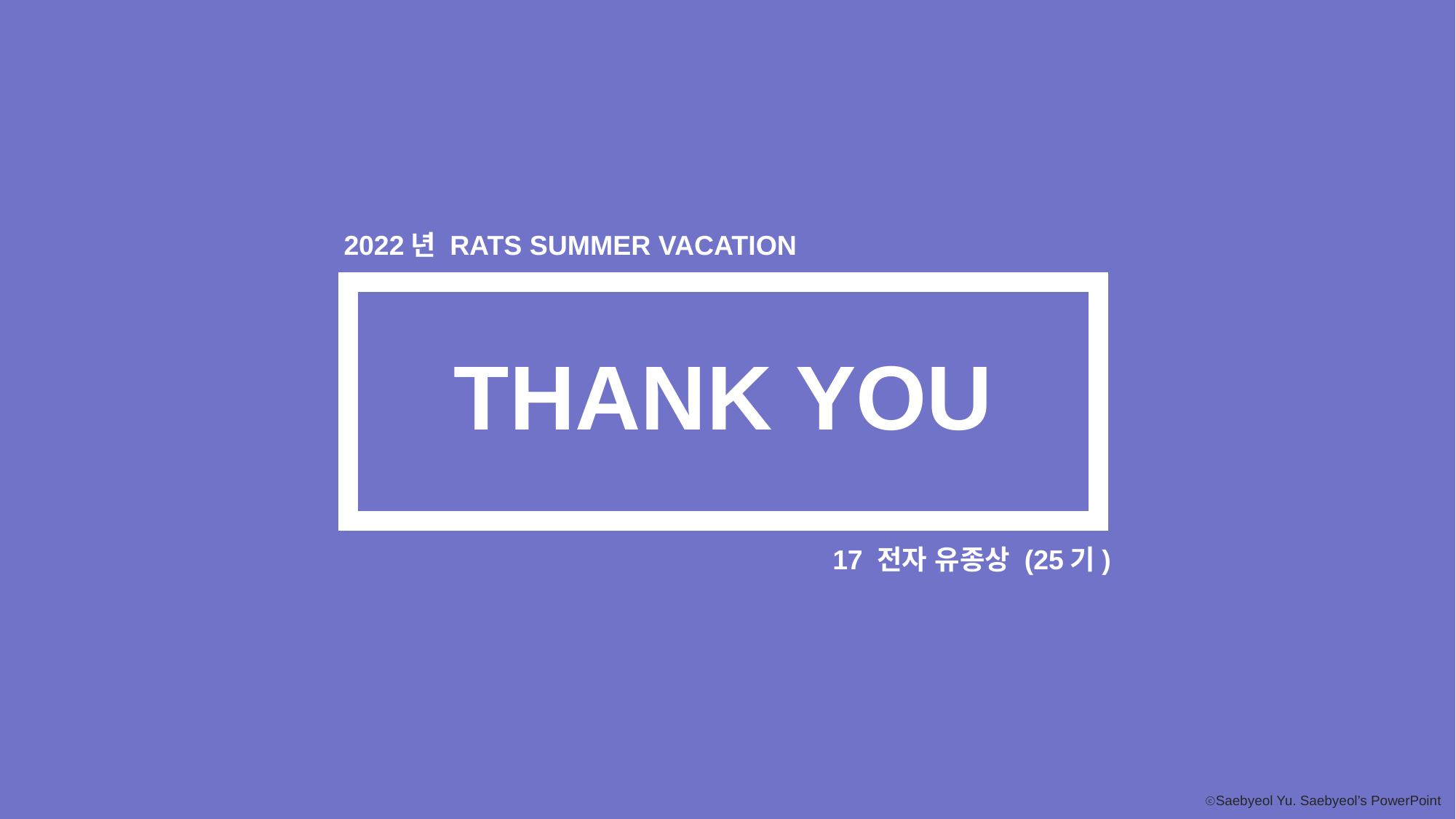

2022년 RATS SUMMER VACATION

THANK YOU
17 전자 유종상 (25기)